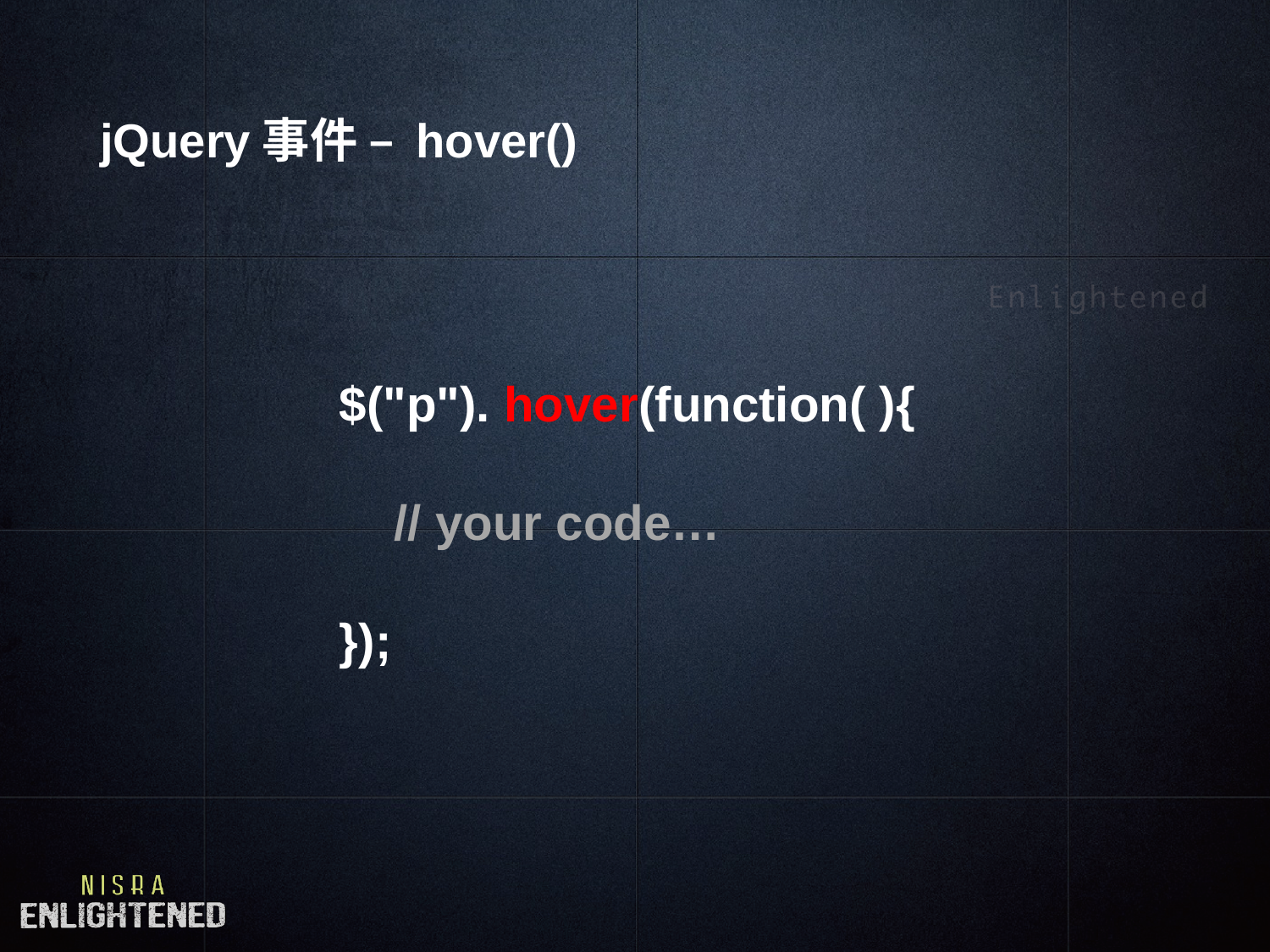

# jQuery事件 – hover()
$("p"). hover(function( ){

    // your code…

});